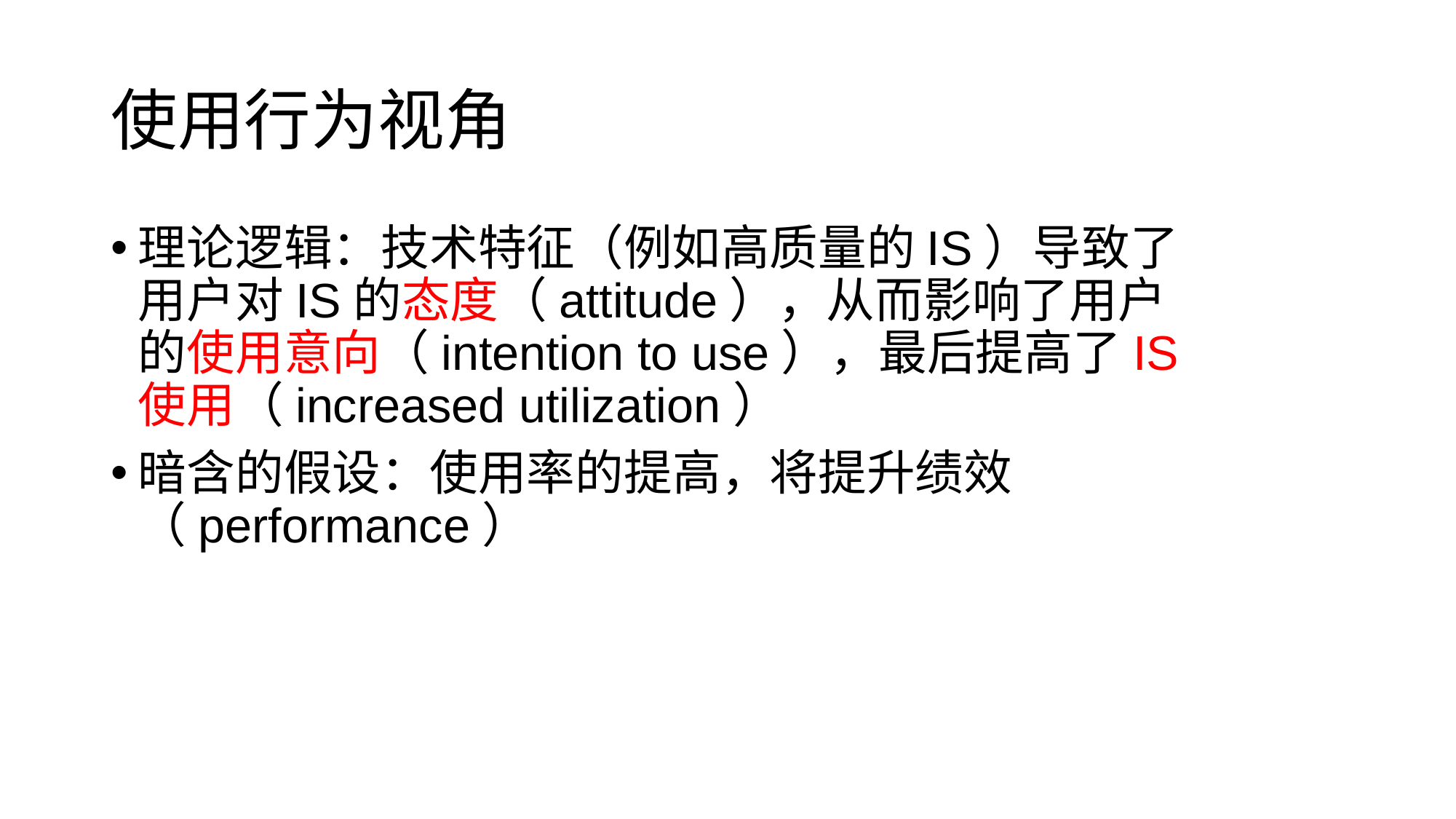

# 使用行为视角
理论逻辑：技术特征（例如高质量的IS）导致了用户对IS的态度（attitude），从而影响了用户的使用意向（intention to use），最后提高了IS使用（increased utilization）
暗含的假设：使用率的提高，将提升绩效（performance）